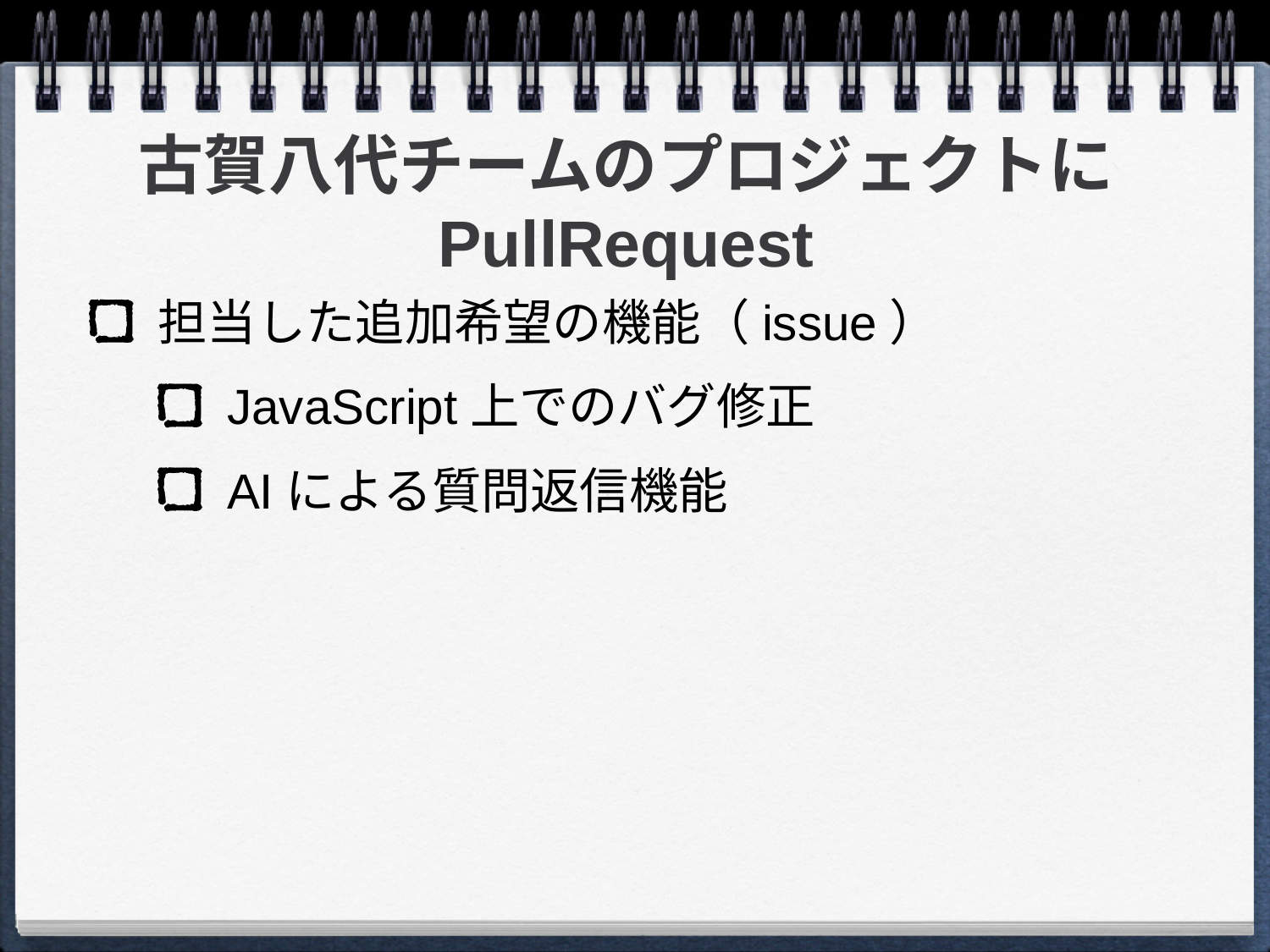

# 古賀八代チームのプロジェクトに PullRequest
担当した追加希望の機能（issue）
JavaScript上でのバグ修正
AIによる質問返信機能